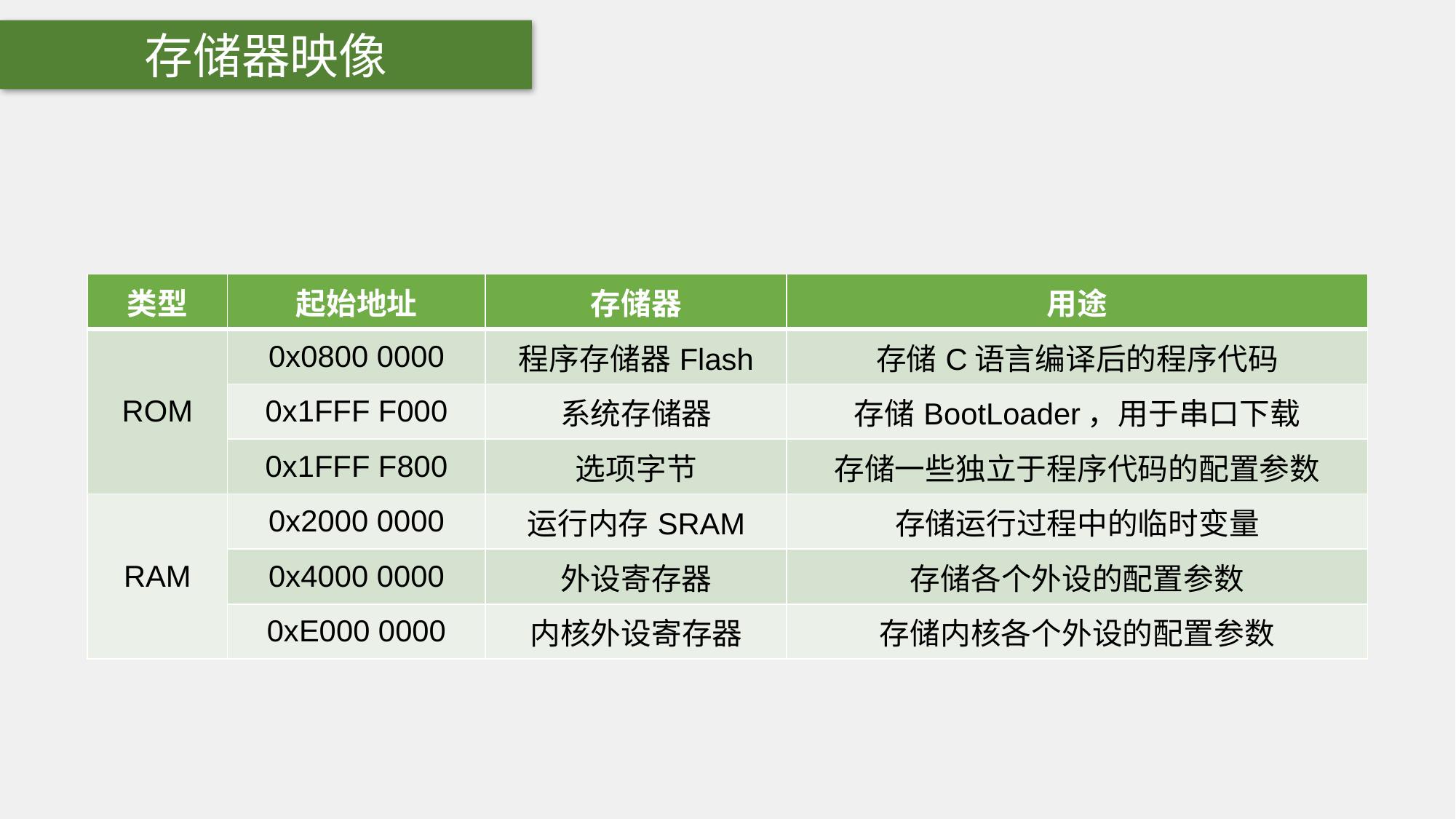

存储器映像
| 类型 | 起始地址 | 存储器 | 用途 |
| --- | --- | --- | --- |
| ROM | 0x0800 0000 | 程序存储器Flash | 存储C语言编译后的程序代码 |
|  | 0x1FFF F000 | 系统存储器 | 存储BootLoader，用于串口下载 |
|  | 0x1FFF F800 | 选项字节 | 存储一些独立于程序代码的配置参数 |
| RAM | 0x2000 0000 | 运行内存SRAM | 存储运行过程中的临时变量 |
|  | 0x4000 0000 | 外设寄存器 | 存储各个外设的配置参数 |
|  | 0xE000 0000 | 内核外设寄存器 | 存储内核各个外设的配置参数 |